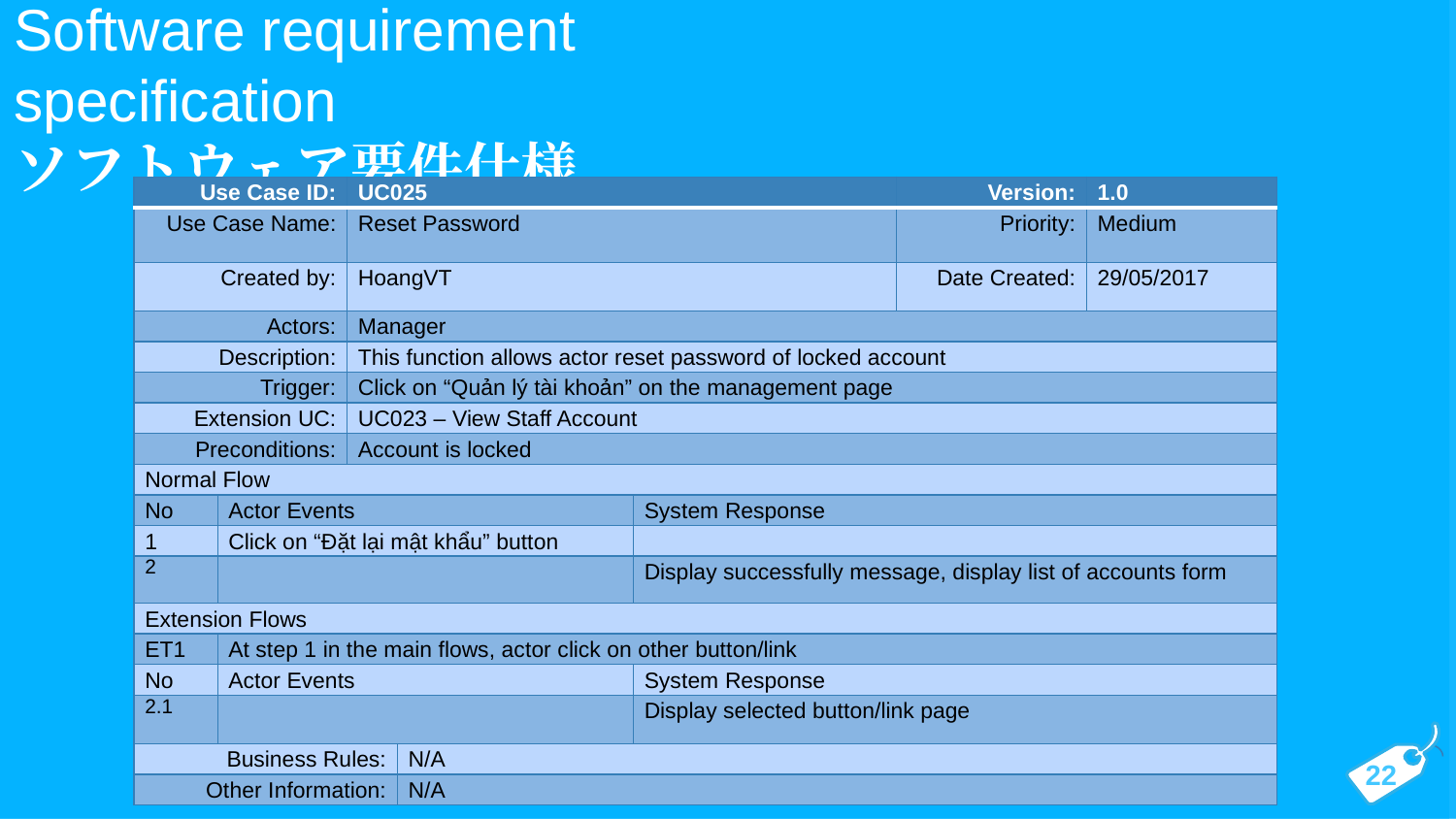

Software requirement specification
ソフトウェア要件仕様
| Use Case ID: |  | UC025 |  |  | Version: | 1.0 |
| --- | --- | --- | --- | --- | --- | --- |
| Use Case Name: |  | Reset Password |  |  | Priority: | Medium |
| Created by: |  | HoangVT |  |  | Date Created: | 29/05/2017 |
| Actors: |  | Manager |  |  |  |  |
| Description: |  | This function allows actor reset password of locked account |  |  |  |  |
| Trigger: |  | Click on “Quản lý tài khoản” on the management page |  |  |  |  |
| Extension UC: |  | UC023 – View Staff Account |  |  |  |  |
| Preconditions: |  | Account is locked |  |  |  |  |
| Normal Flow |  |  |  |  |  |  |
| No | Actor Events |  |  | System Response |  |  |
| 1 | Click on “Đặt lại mật khẩu” button |  |  |  |  |  |
| 2 |  |  |  | Display successfully message, display list of accounts form |  |  |
| Extension Flows |  |  |  |  |  |  |
| ET1 | At step 1 in the main flows, actor click on other button/link |  |  |  |  |  |
| No | Actor Events |  |  | System Response |  |  |
| 2.1 |  |  |  | Display selected button/link page |  |  |
| Business Rules: |  |  | N/A |  |  |  |
| Other Information: |  |  | N/A |  |  |  |

22